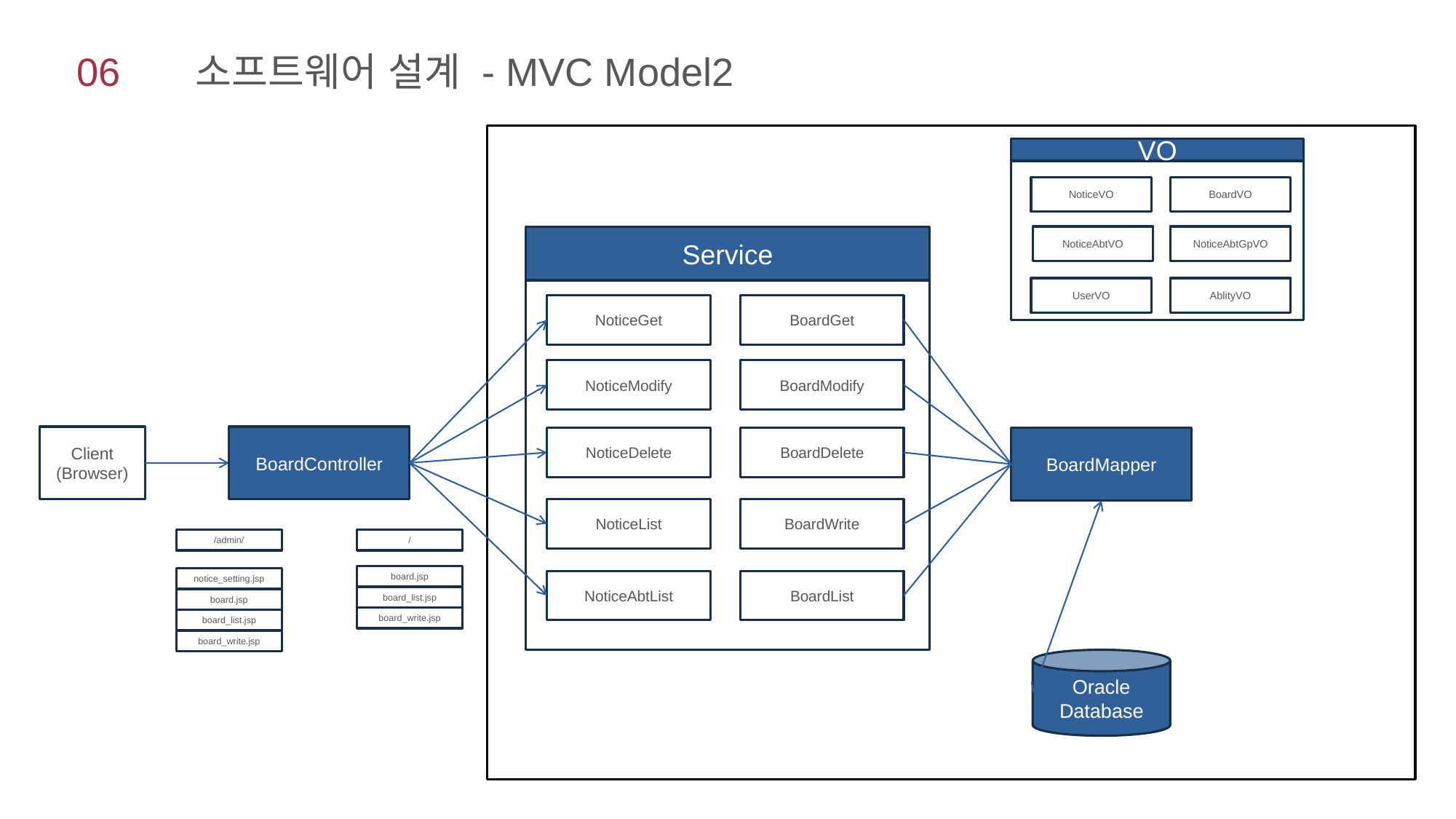

06      소프트웨어 설계 - MVC Model2

VO

NoticeVO
BoardVO
Service

NoticeAbtVO
NoticeAbtGpVO
UserVO
AblityVO
NoticeGet
BoardGet
NoticeModify
BoardModify
Client
(Browser)
BoardController
NoticeDelete
BoardDelete
BoardMapper
NoticeList
BoardWrite
/admin/
/
board.jsp
notice_setting.jsp
NoticeAbtList
BoardList
board_list.jsp
board.jsp
board_write.jsp
board_list.jsp
board_write.jsp
Oracle
Database